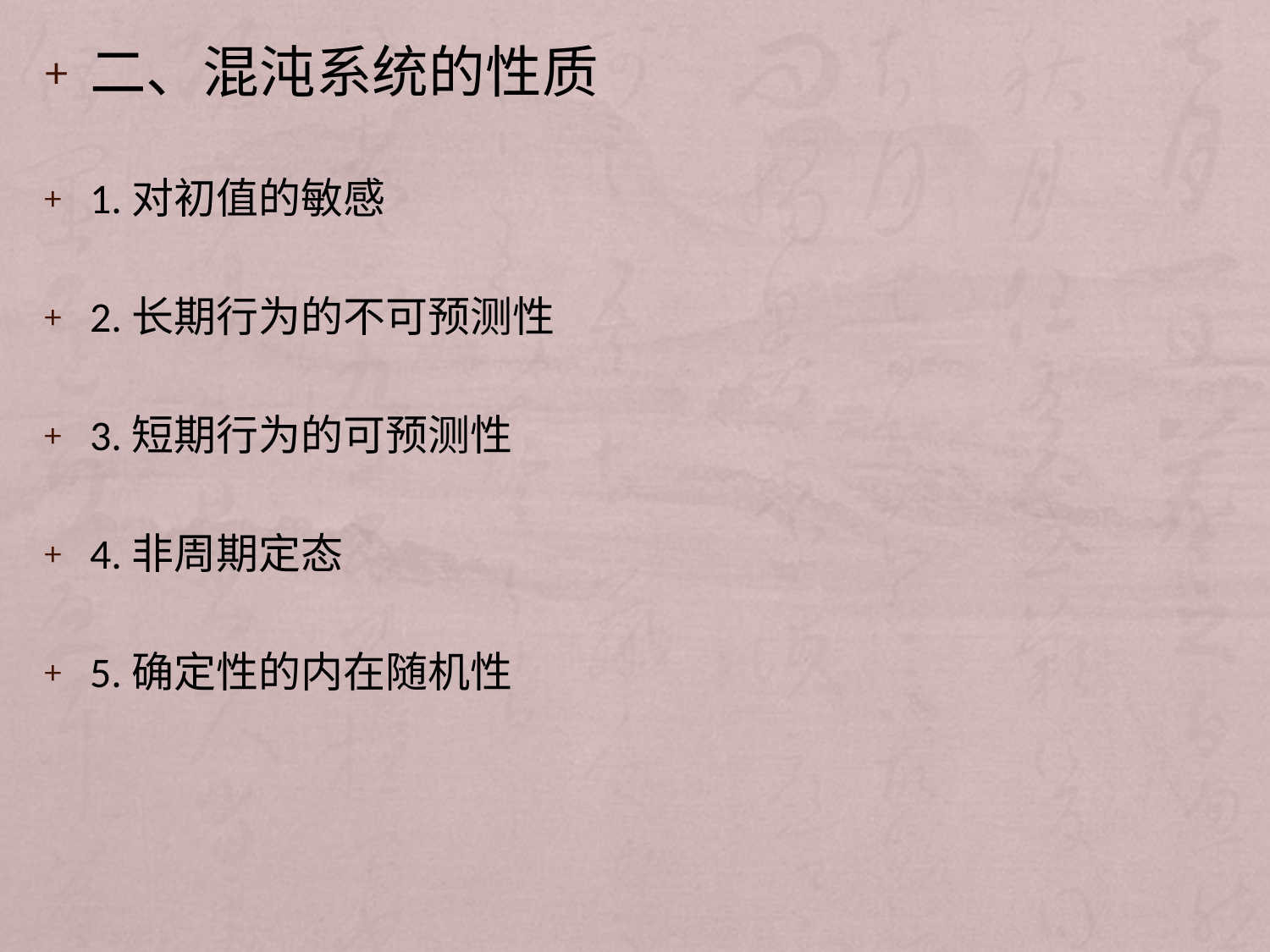

二、混沌系统的性质

1.对初值的敏感

2.长期行为的不可预测性

3.短期行为的可预测性

4.非周期定态

5.确定性的内在随机性